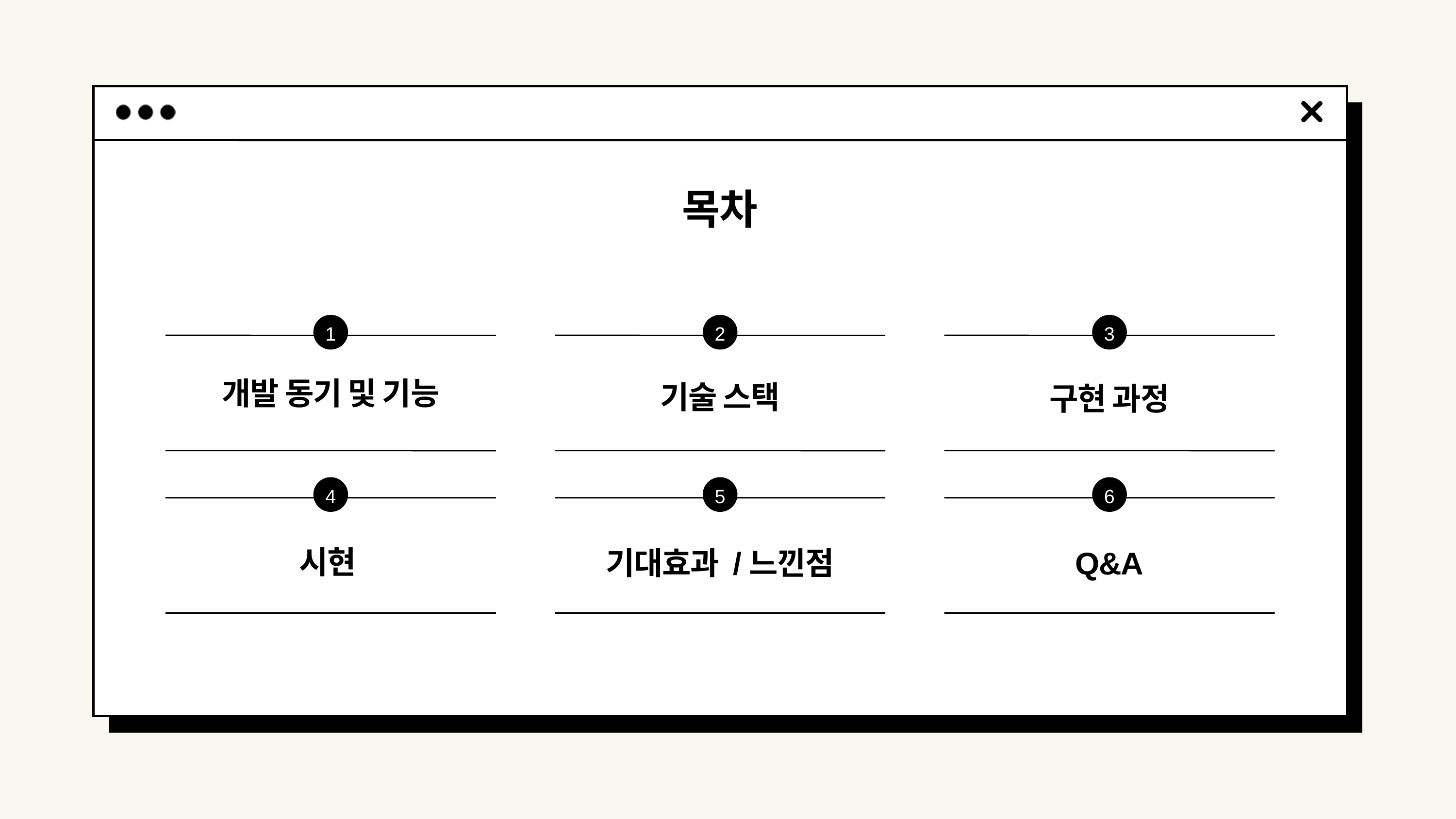

목차

1
2
3

개발 동기 및 기능
기술 스택
구현 과정

4
5
6

시현
기대효과 /느낀점
Q&A